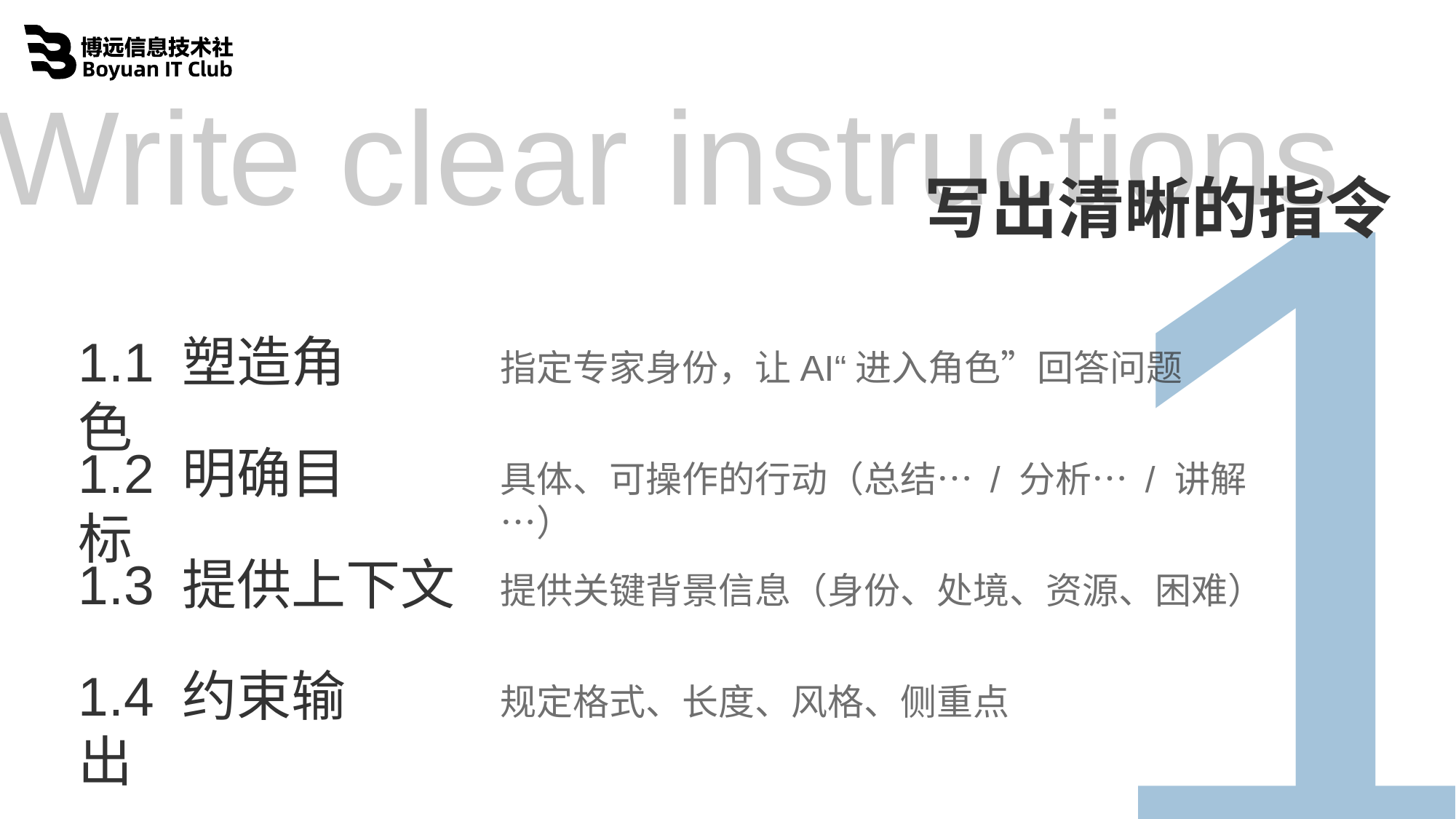

2
1

1. Write clear instructions
写出清晰的指令
1.1 塑造角色
指定专家身份，让AI“进入角色”回答问题
1.2 明确目标
具体、可操作的行动（总结… / 分析… / 讲解…）
1.3 提供上下文
提供关键背景信息（身份、处境、资源、困难）
1.4 约束输出
规定格式、长度、风格、侧重点